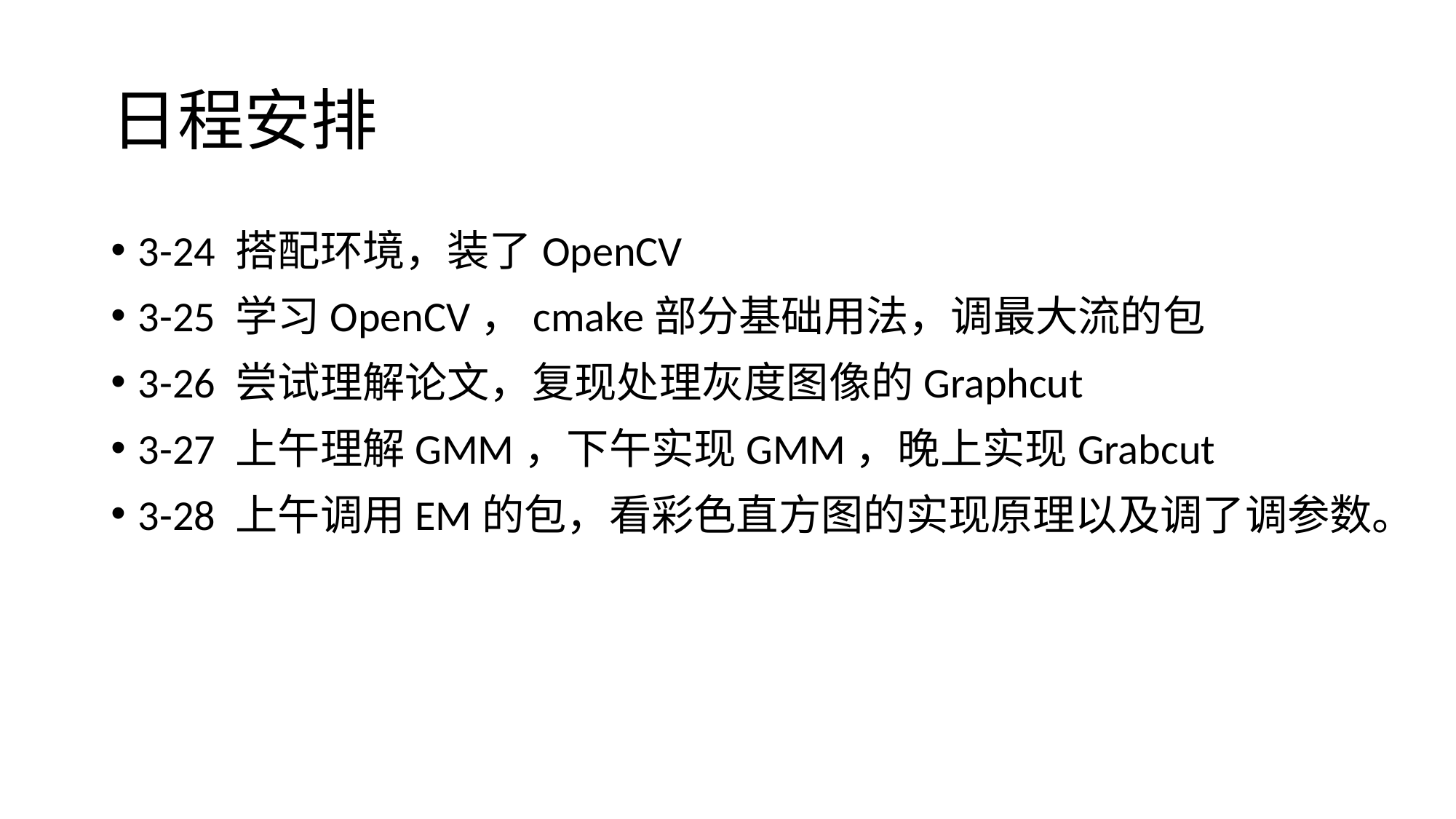

# 日程安排
3-24 搭配环境，装了OpenCV
3-25 学习OpenCV，cmake部分基础用法，调最大流的包
3-26 尝试理解论文，复现处理灰度图像的Graphcut
3-27 上午理解GMM，下午实现GMM，晚上实现Grabcut
3-28 上午调用EM的包，看彩色直方图的实现原理以及调了调参数。